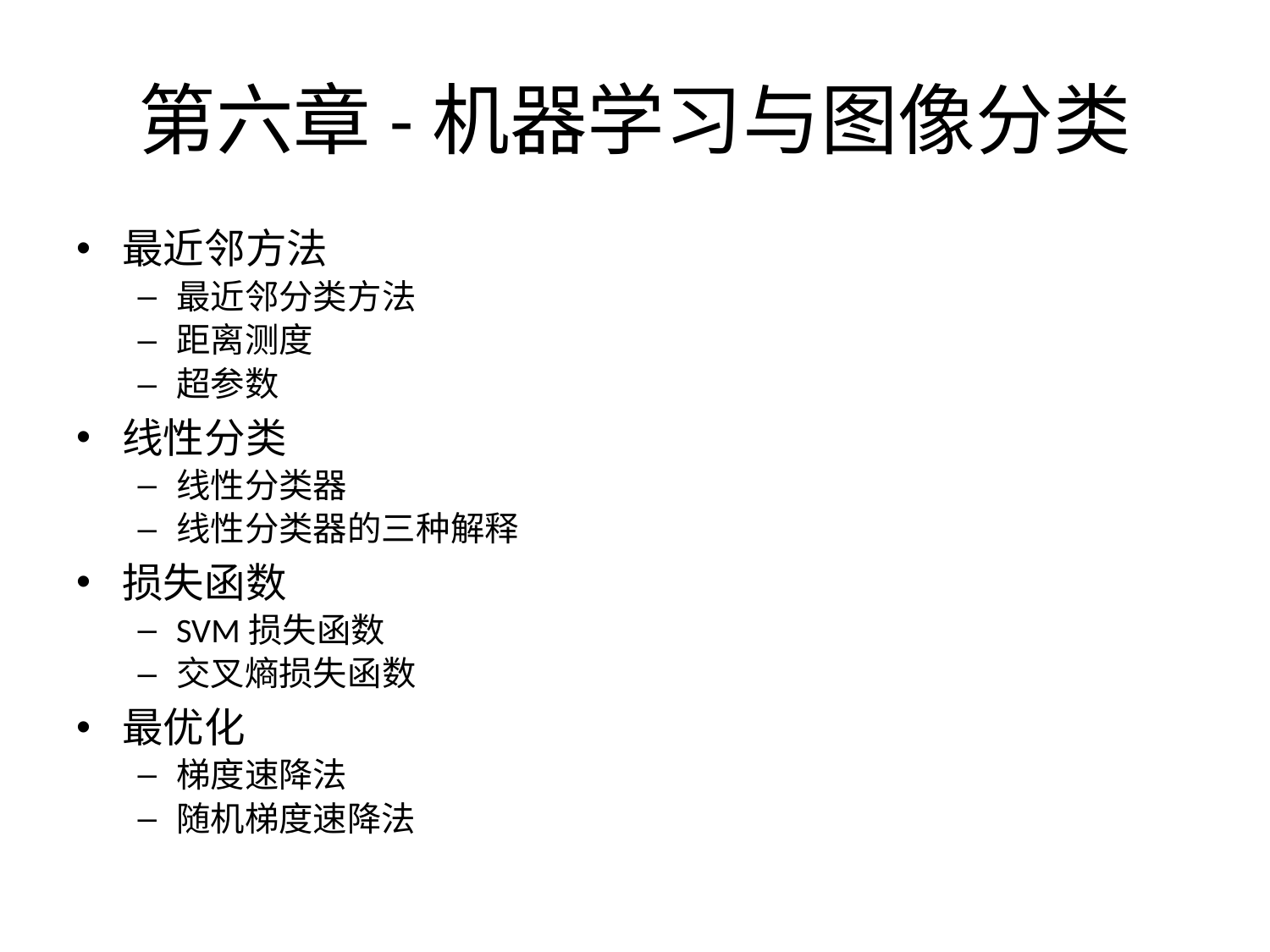

# 第六章-机器学习与图像分类
最近邻方法
最近邻分类方法
距离测度
超参数
线性分类
线性分类器
线性分类器的三种解释
损失函数
SVM损失函数
交叉熵损失函数
最优化
梯度速降法
随机梯度速降法